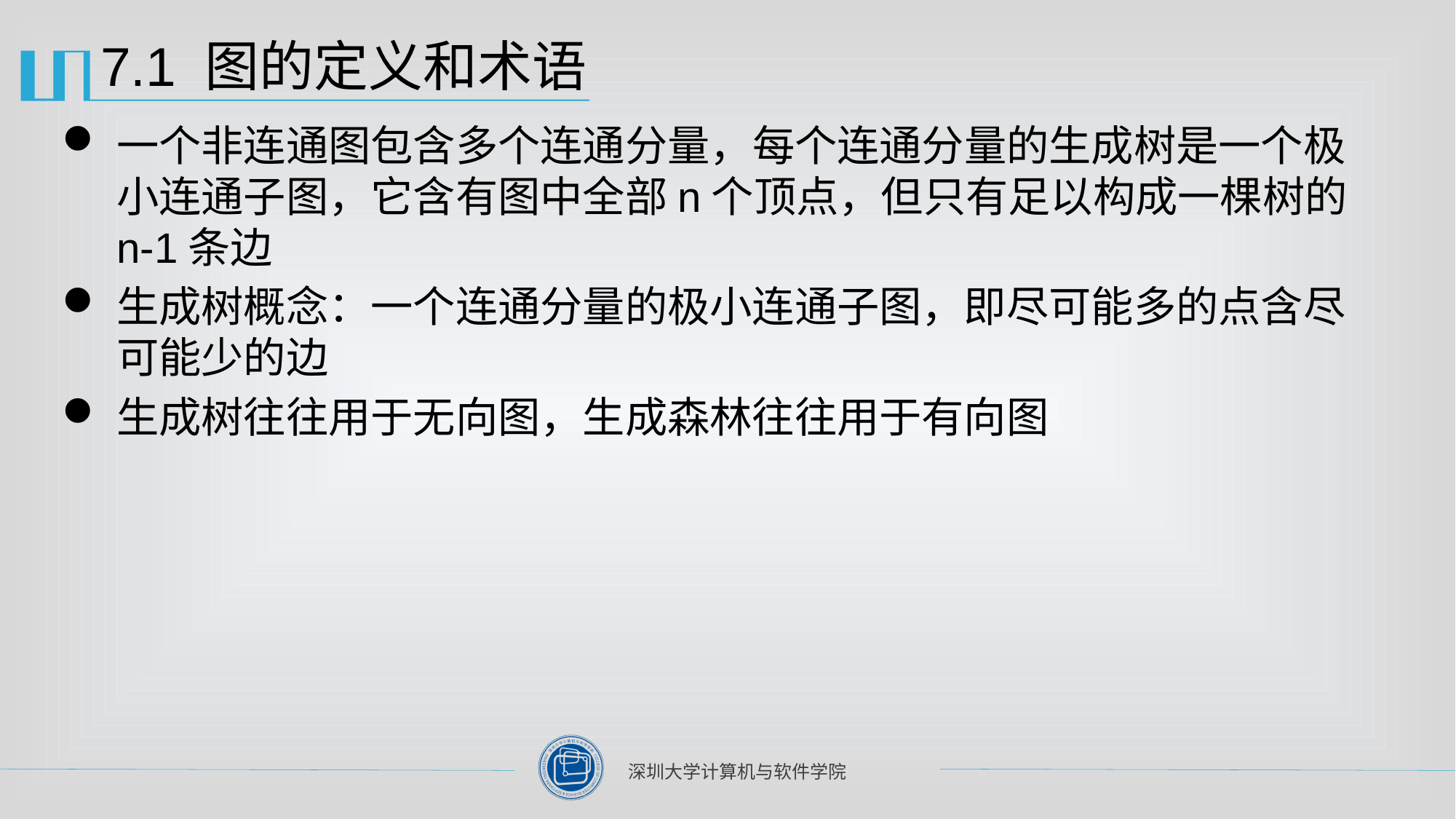

# 7.1 图的定义和术语
一个非连通图包含多个连通分量，每个连通分量的生成树是一个极小连通子图，它含有图中全部n个顶点，但只有足以构成一棵树的n-1条边
生成树概念：一个连通分量的极小连通子图，即尽可能多的点含尽可能少的边
生成树往往用于无向图，生成森林往往用于有向图
24